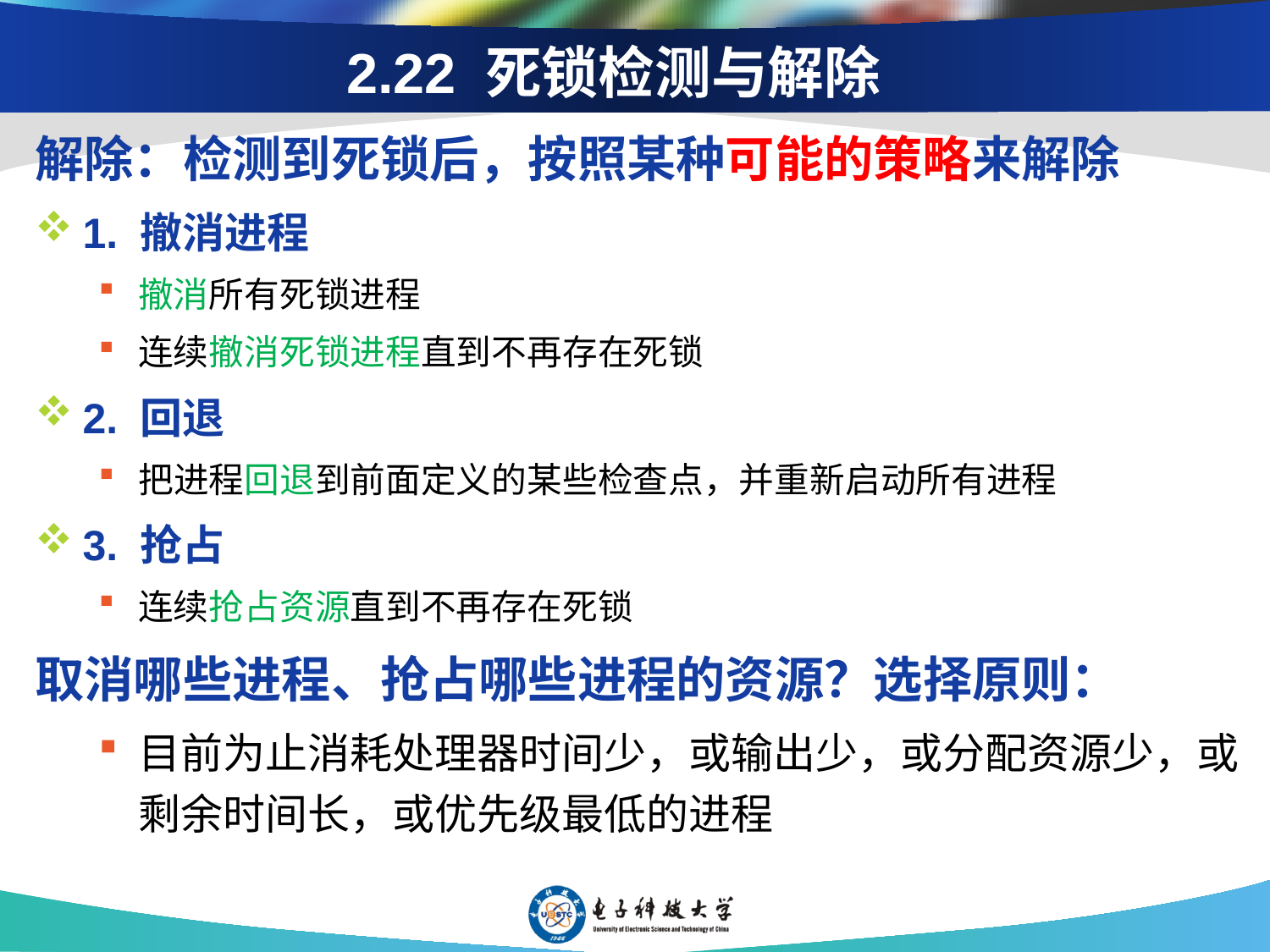

# 2.22 死锁检测与解除
解除：检测到死锁后，按照某种可能的策略来解除
1. 撤消进程
撤消所有死锁进程
连续撤消死锁进程直到不再存在死锁
2. 回退
把进程回退到前面定义的某些检查点，并重新启动所有进程
3. 抢占
连续抢占资源直到不再存在死锁
取消哪些进程、抢占哪些进程的资源？选择原则：
目前为止消耗处理器时间少，或输出少，或分配资源少，或剩余时间长，或优先级最低的进程